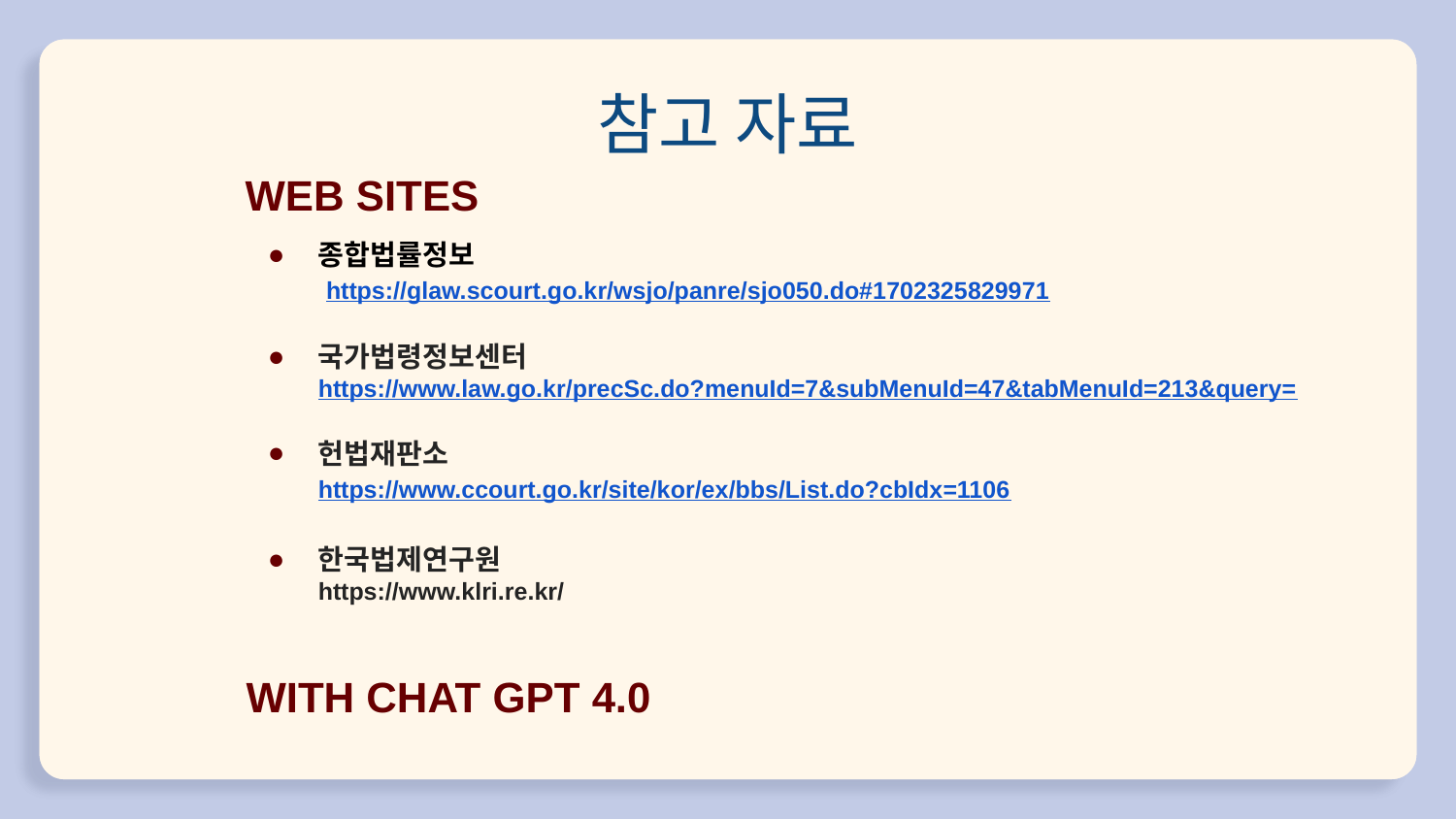

# 참고 자료
WEB SITES
종합법률정보
 https://glaw.scourt.go.kr/wsjo/panre/sjo050.do#1702325829971

국가법령정보센터
https://www.law.go.kr/precSc.do?menuId=7&subMenuId=47&tabMenuId=213&query=

헌법재판소
https://www.ccourt.go.kr/site/kor/ex/bbs/List.do?cbIdx=1106

한국법제연구원
https://www.klri.re.kr/
WITH CHAT GPT 4.0